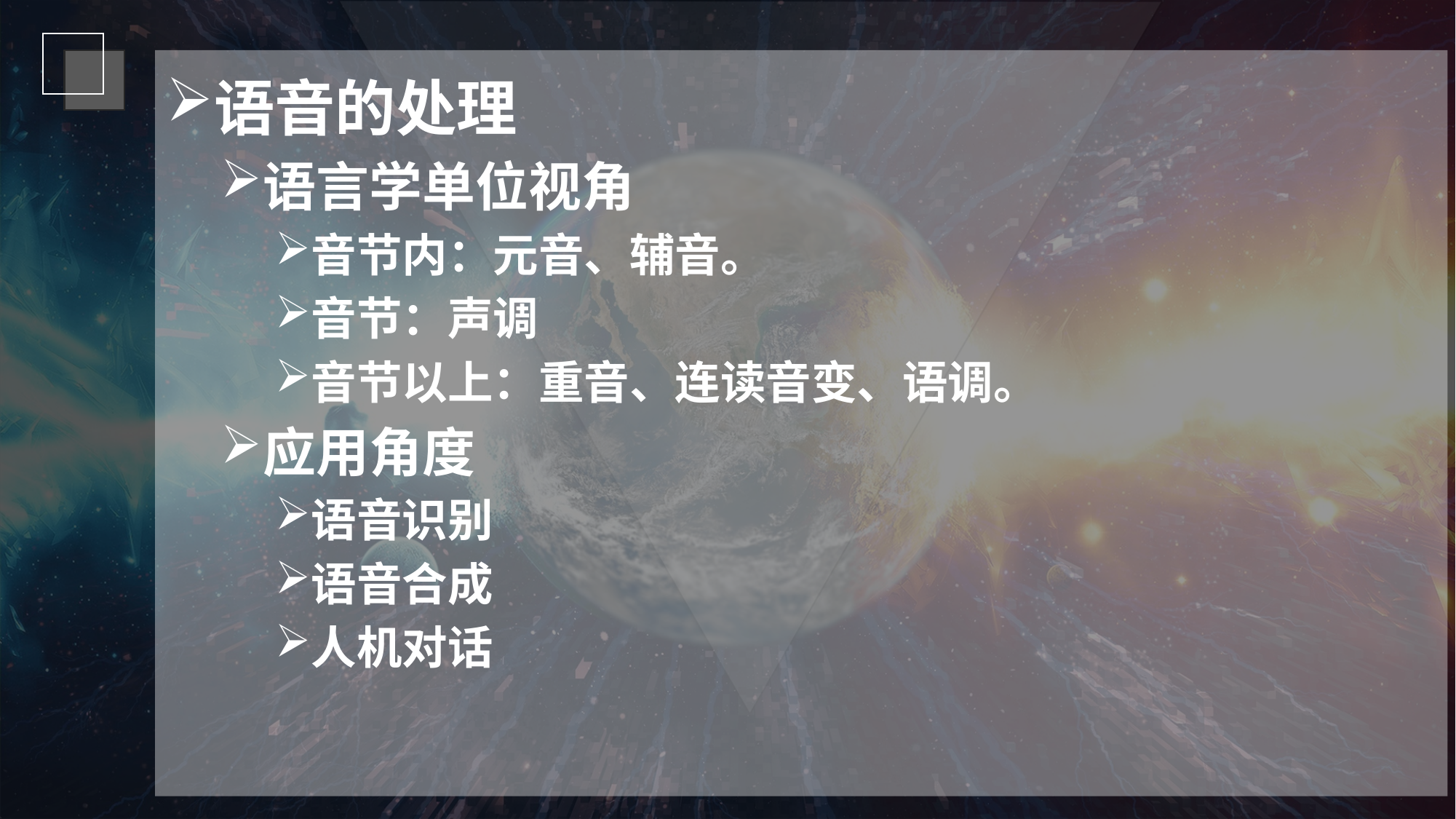

语音的处理
语言学单位视角
音节内：元音、辅音。
音节：声调
音节以上：重音、连读音变、语调。
应用角度
语音识别
语音合成
人机对话